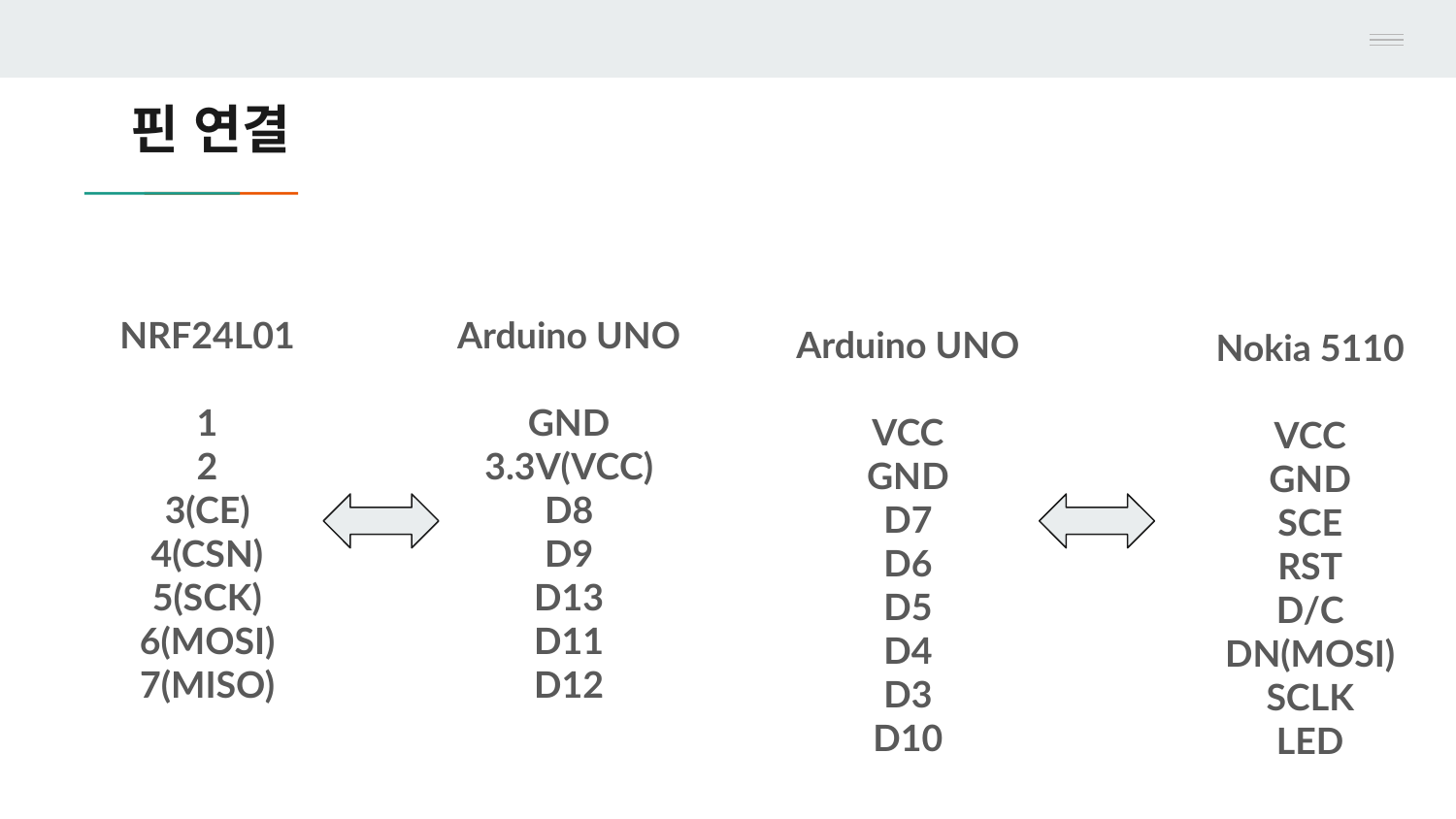

# 핀 연결
NRF24L01

1
2
3(CE)
4(CSN)
5(SCK)
6(MOSI)
7(MISO)

Arduino UNO

GND
3.3V(VCC)
D8
D9
D13
D11
D12

Arduino UNO

VCC
GND
D7
D6
D5
D4
D3
D10

Nokia 5110

VCC
GND
SCE
RST
D/C
DN(MOSI)
SCLK
LED